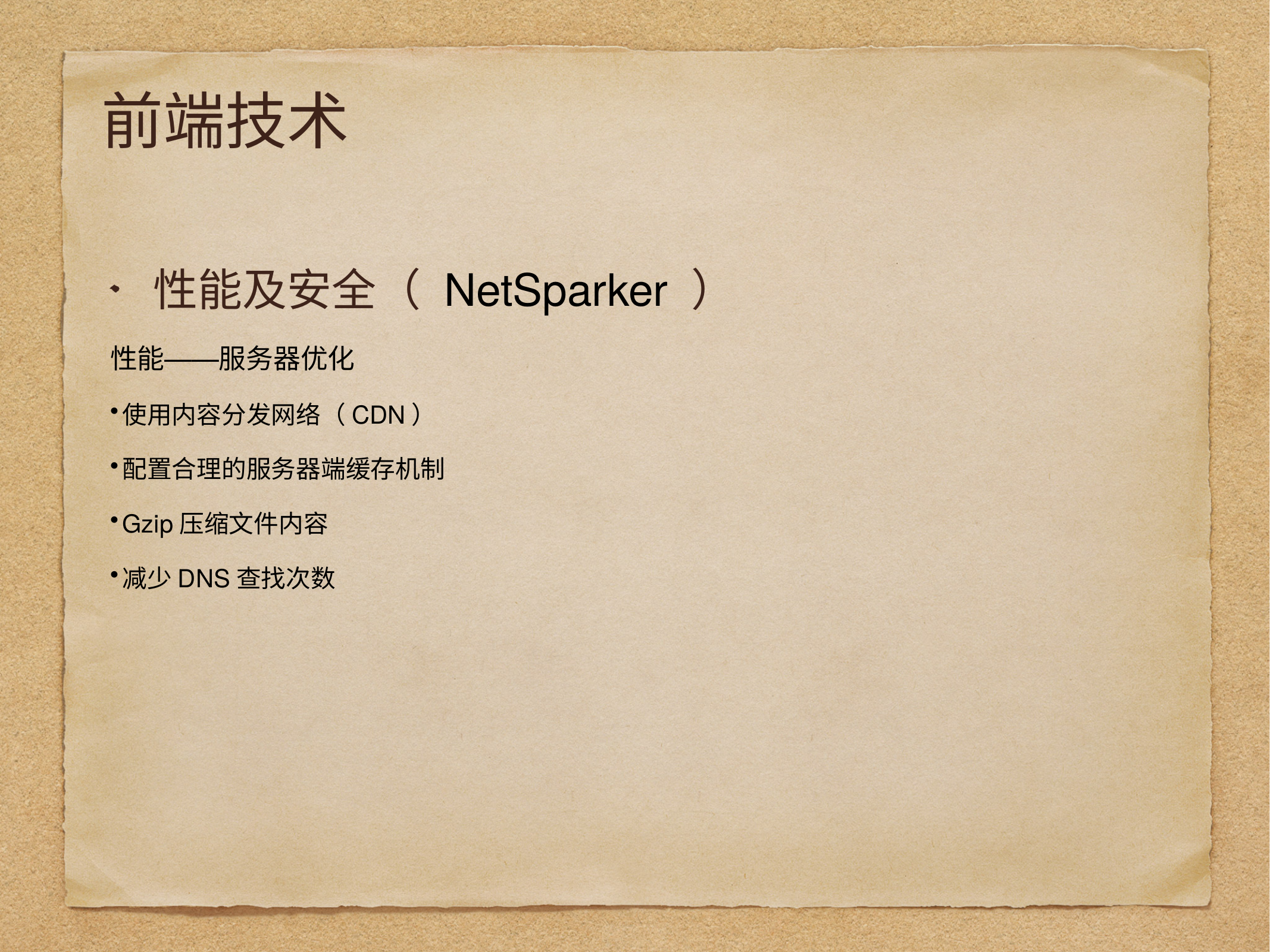

# 前端技术
性能及安全（ NetSparker ）
性能——服务器优化
使用内容分发网络（CDN）
配置合理的服务器端缓存机制
Gzip压缩文件内容
减少DNS查找次数